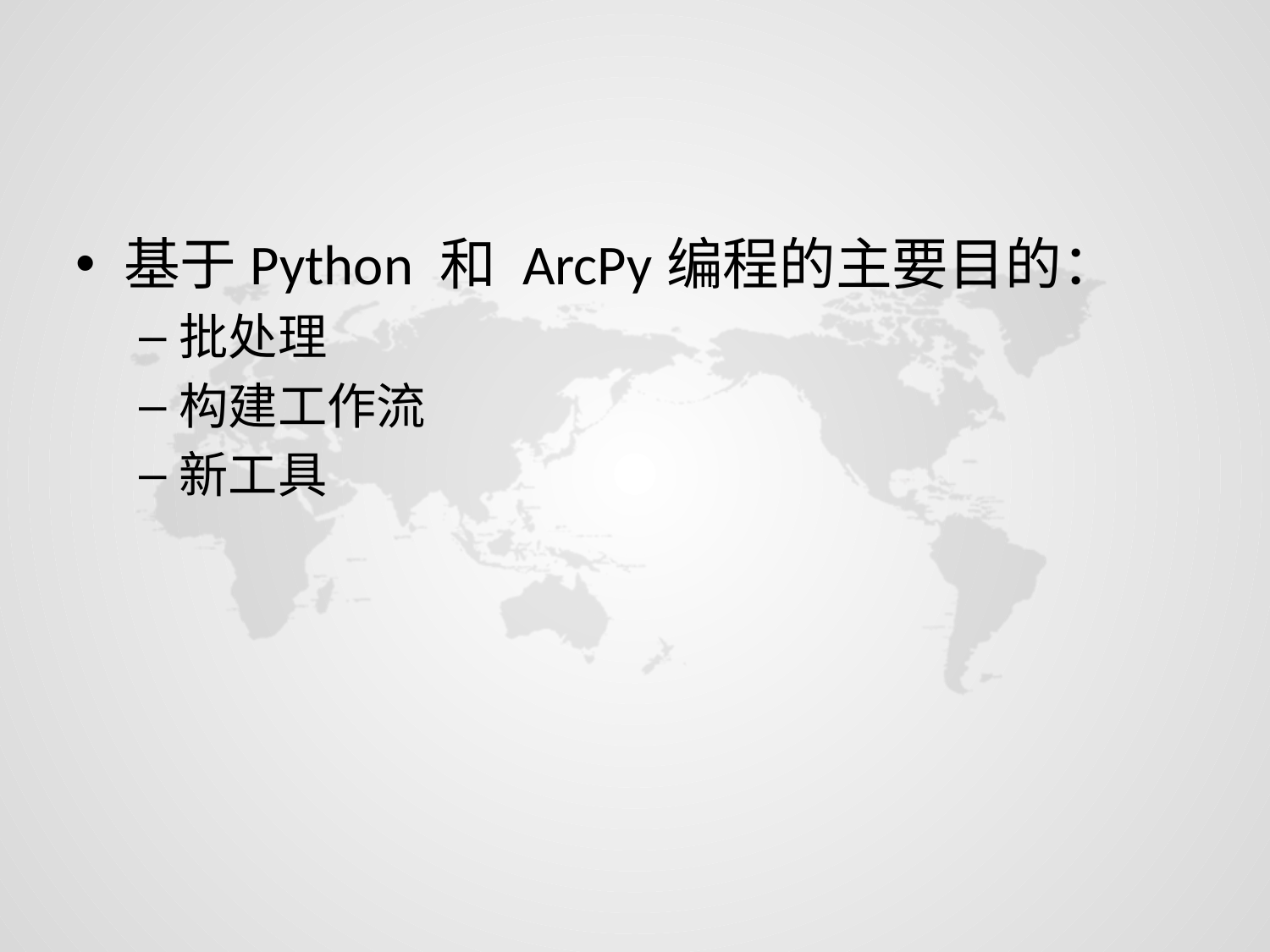

#
基于Python 和 ArcPy编程的主要目的：
批处理
构建工作流
新工具